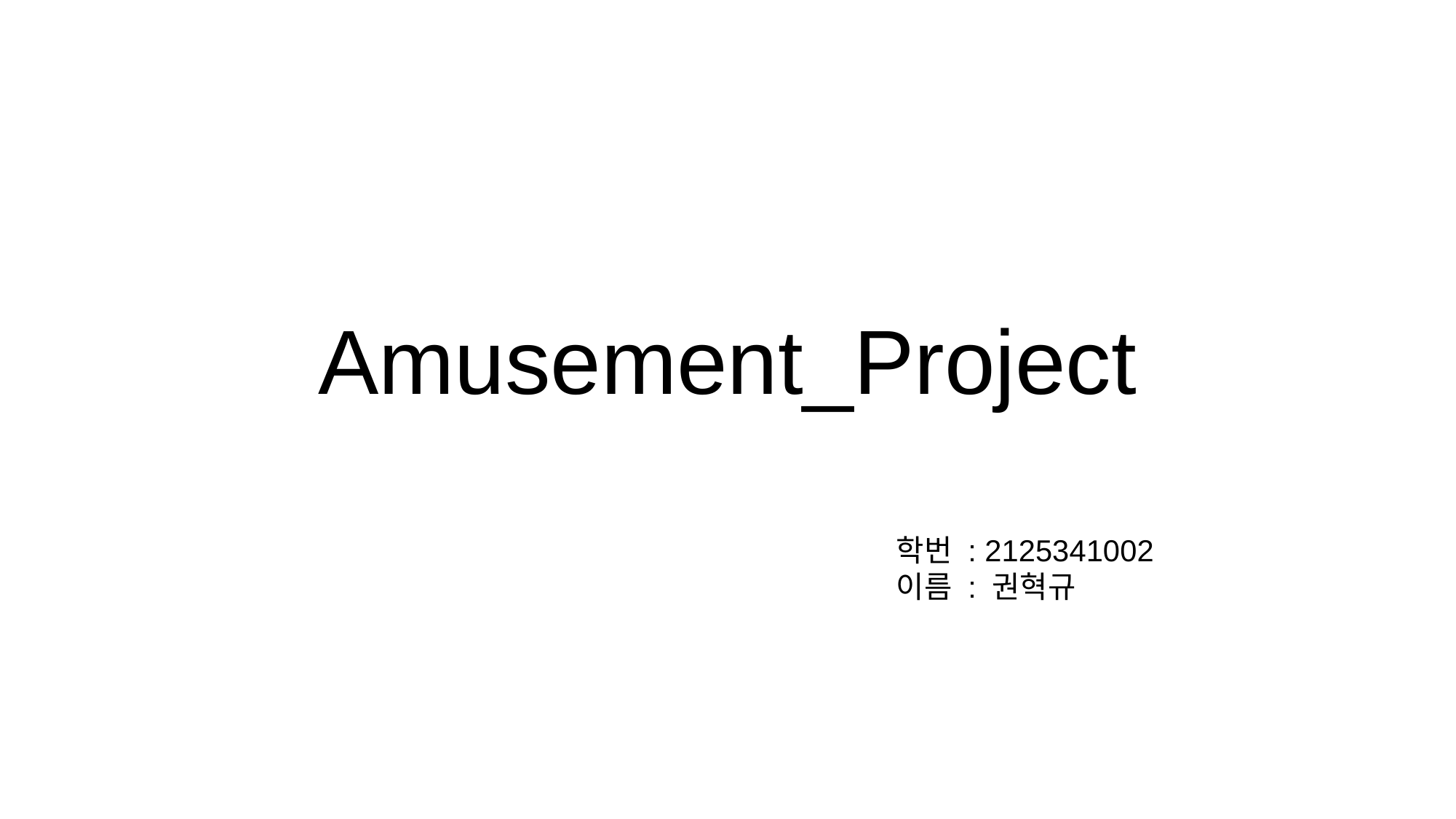

# Amusement_Project
학번 : 2125341002
이름 : 권혁규